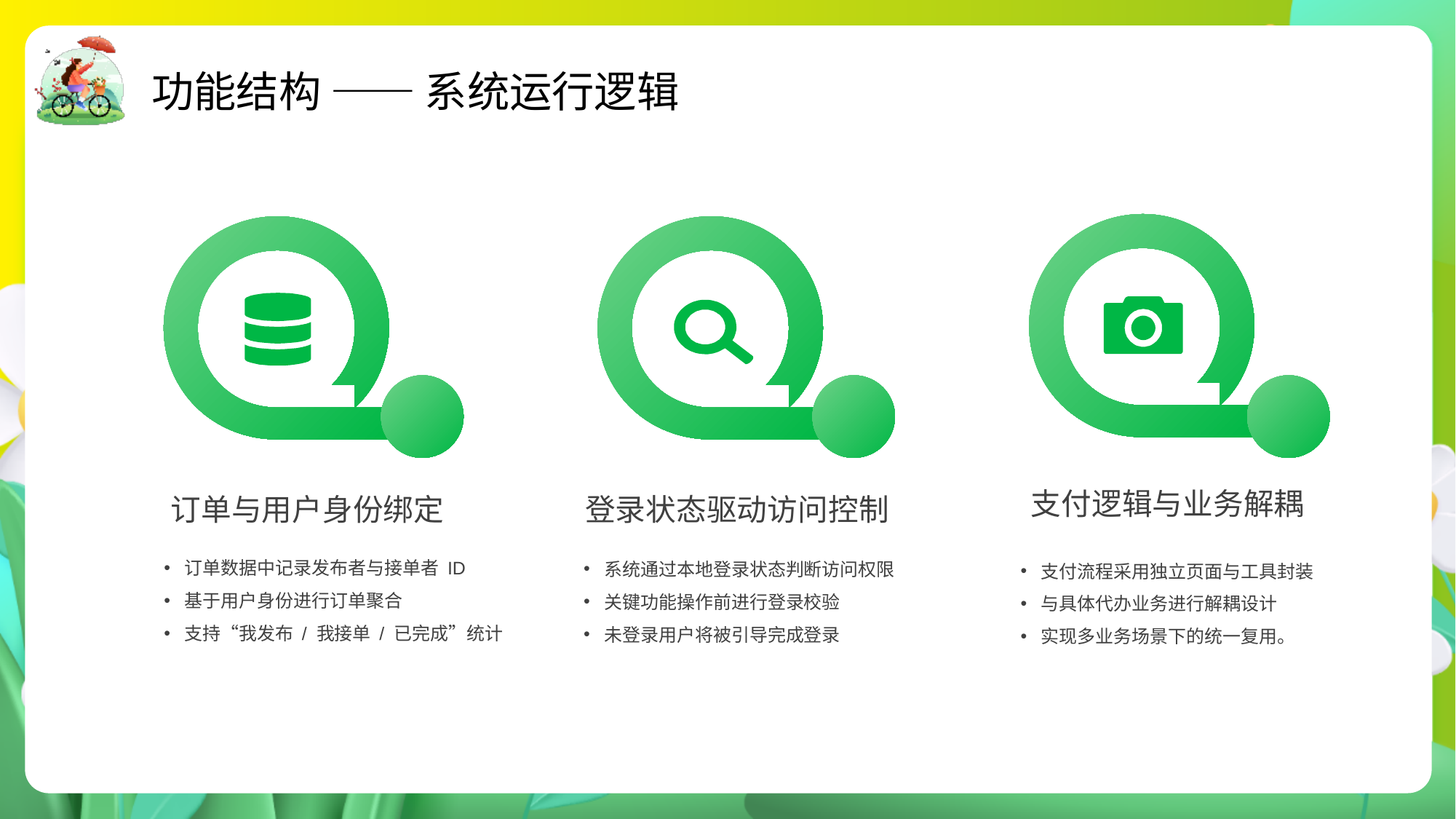

功能结构 —— 系统运行逻辑

支付逻辑与业务解耦
订单与用户身份绑定
登录状态驱动访问控制
订单数据中记录发布者与接单者 ID
基于用户身份进行订单聚合
支持“我发布 / 我接单 / 已完成”统计
系统通过本地登录状态判断访问权限
关键功能操作前进行登录校验
未登录用户将被引导完成登录
支付流程采用独立页面与工具封装
与具体代办业务进行解耦设计
实现多业务场景下的统一复用。